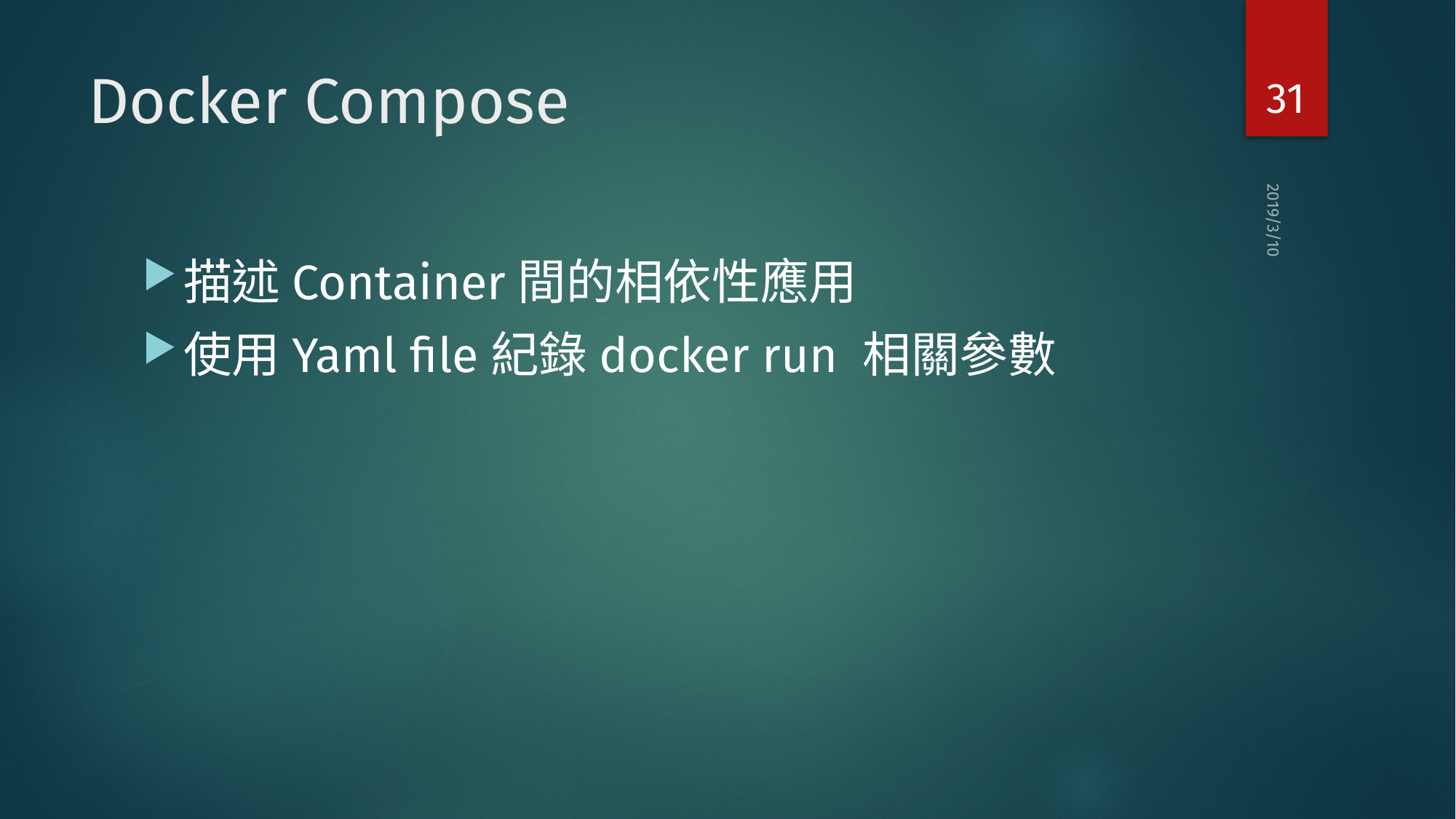

31
# Docker Compose
2019/3/10
描述Container間的相依性應用
使用Yaml file紀錄docker run 相關參數